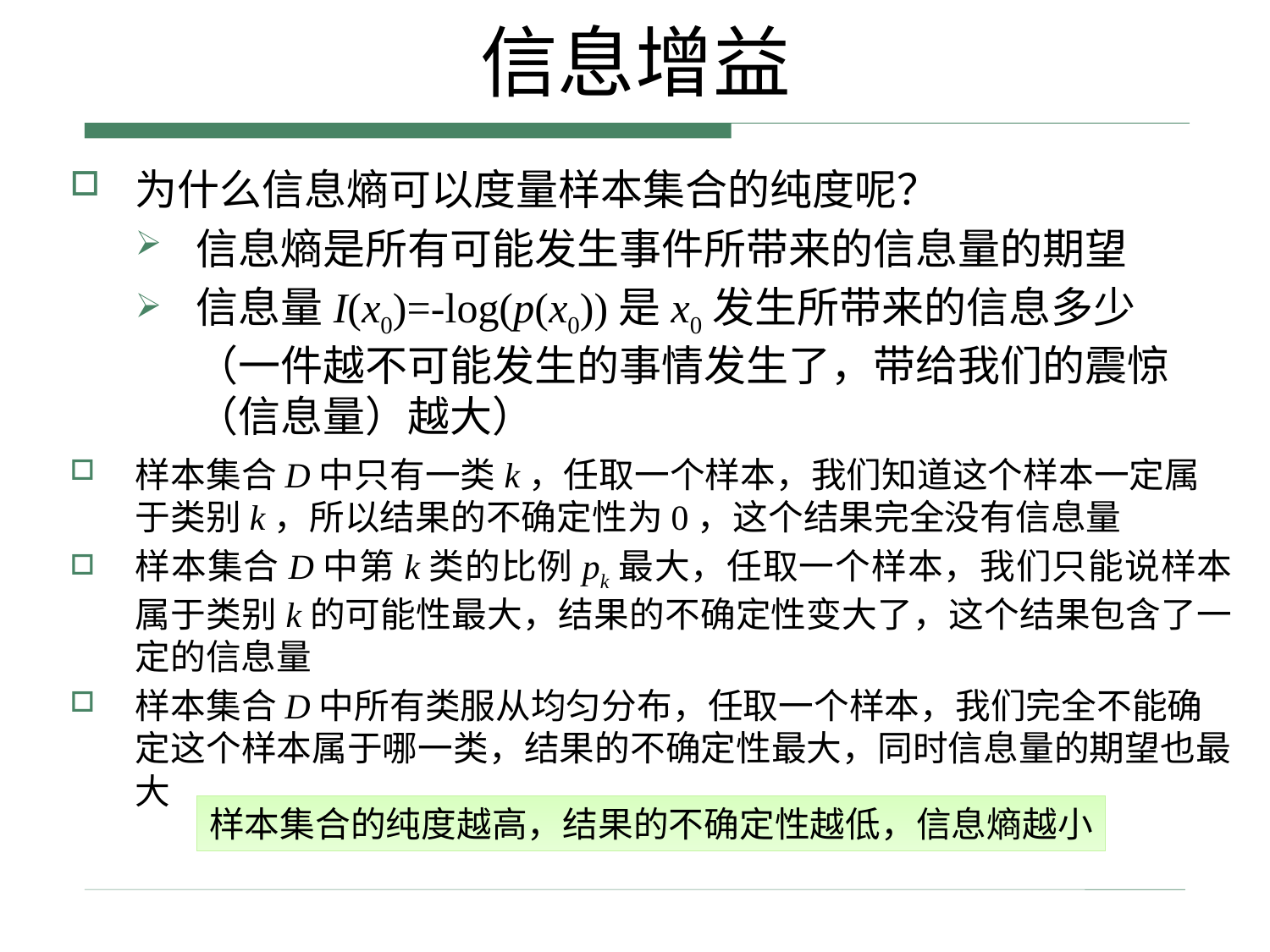

# 信息增益
为什么信息熵可以度量样本集合的纯度呢？
信息熵是所有可能发生事件所带来的信息量的期望
信息量I(x0)=-log(p(x0))是x0发生所带来的信息多少（一件越不可能发生的事情发生了，带给我们的震惊（信息量）越大）

样本集合D中只有一类k，任取一个样本，我们知道这个样本一定属于类别k，所以结果的不确定性为0，这个结果完全没有信息量
样本集合D中第k类的比例pk最大，任取一个样本，我们只能说样本属于类别k的可能性最大，结果的不确定性变大了，这个结果包含了一定的信息量
样本集合D中所有类服从均匀分布，任取一个样本，我们完全不能确定这个样本属于哪一类，结果的不确定性最大，同时信息量的期望也最大
样本集合的纯度越高，结果的不确定性越低，信息熵越小
21